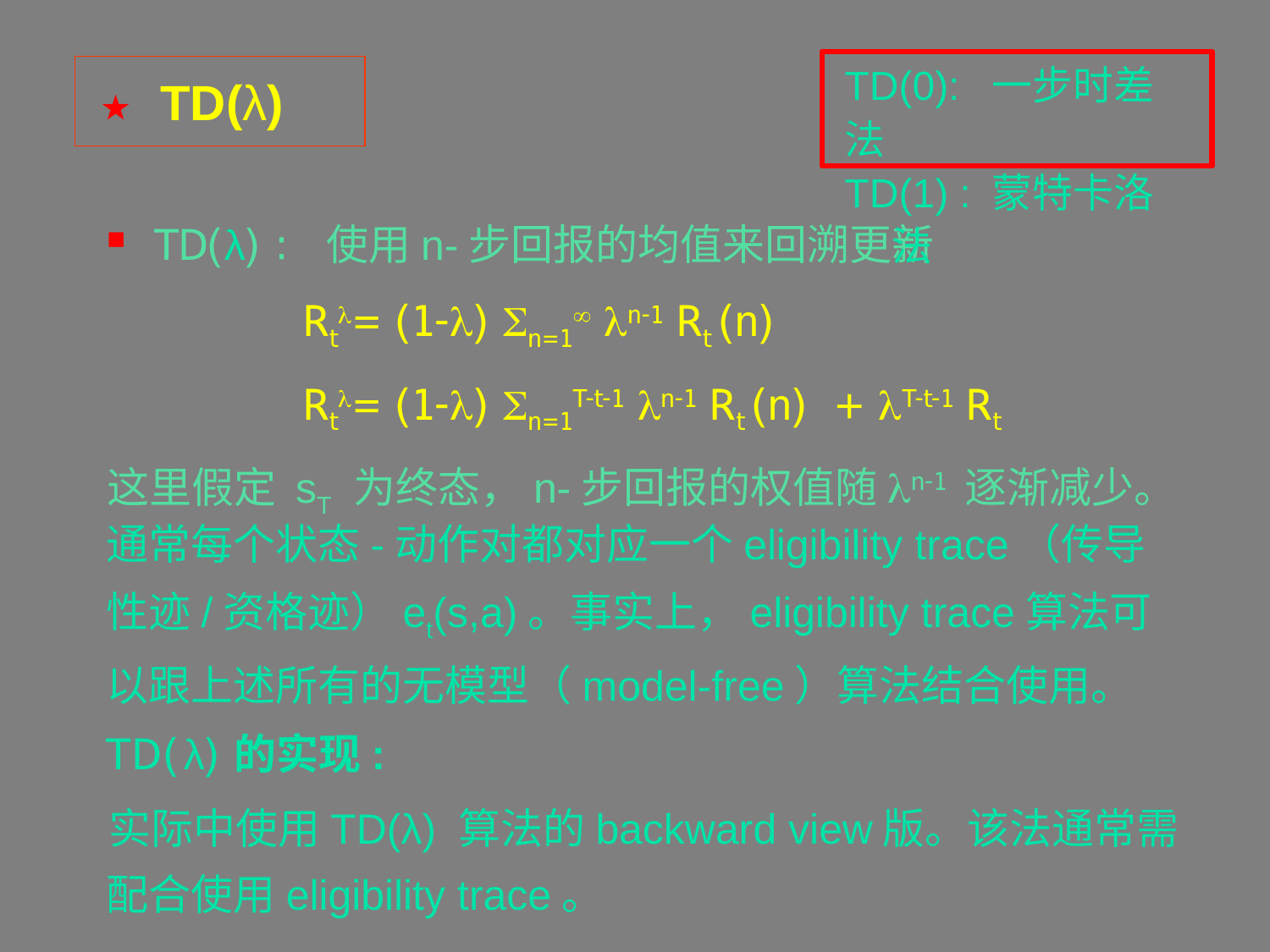

TD(0):  一步时差法
TD(1) : 蒙特卡洛法

 ★ TD(λ)
TD(λ) :  使用n-步回报的均值来回溯更新
               Rtλ= (1-λ) Σn=1∞ λn-1 Rt (n)
               Rtλ= (1-λ) Σn=1T-t-1 λn-1 Rt (n)  + λT-t-1 Rt
这里假定 sT 为终态，n-步回报的权值随λn-1 逐渐减少。
通常每个状态-动作对都对应一个eligibility trace（传导性迹/资格迹）et(s,a)。事实上，eligibility trace算法可以跟上述所有的无模型（model-free）算法结合使用。
TD(λ)的实现:
实际中使用TD(λ) 算法的backward view版。该法通常需配合使用eligibility trace。